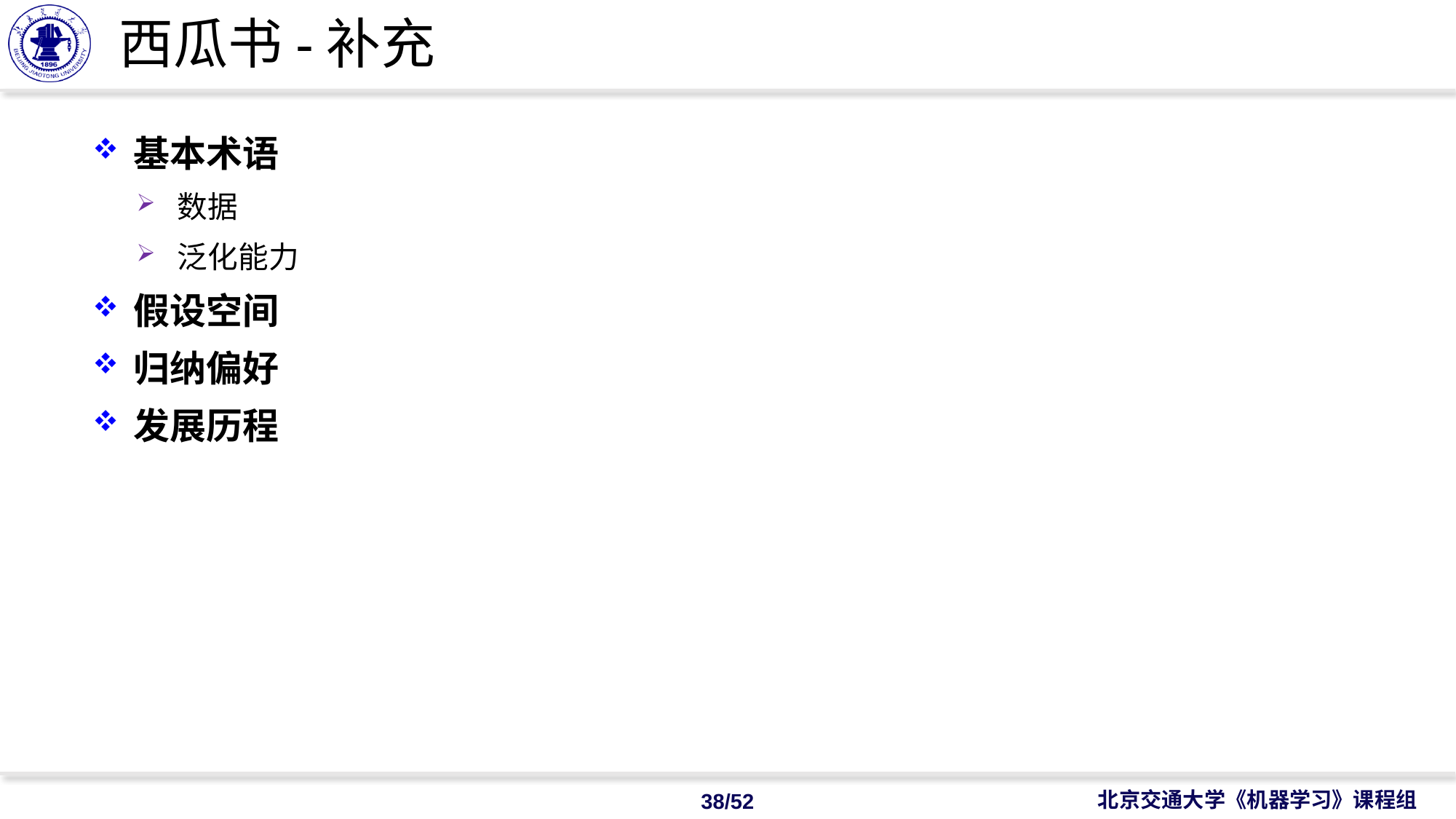

# 西瓜书-补充
基本术语
数据
泛化能力
假设空间
归纳偏好
发展历程